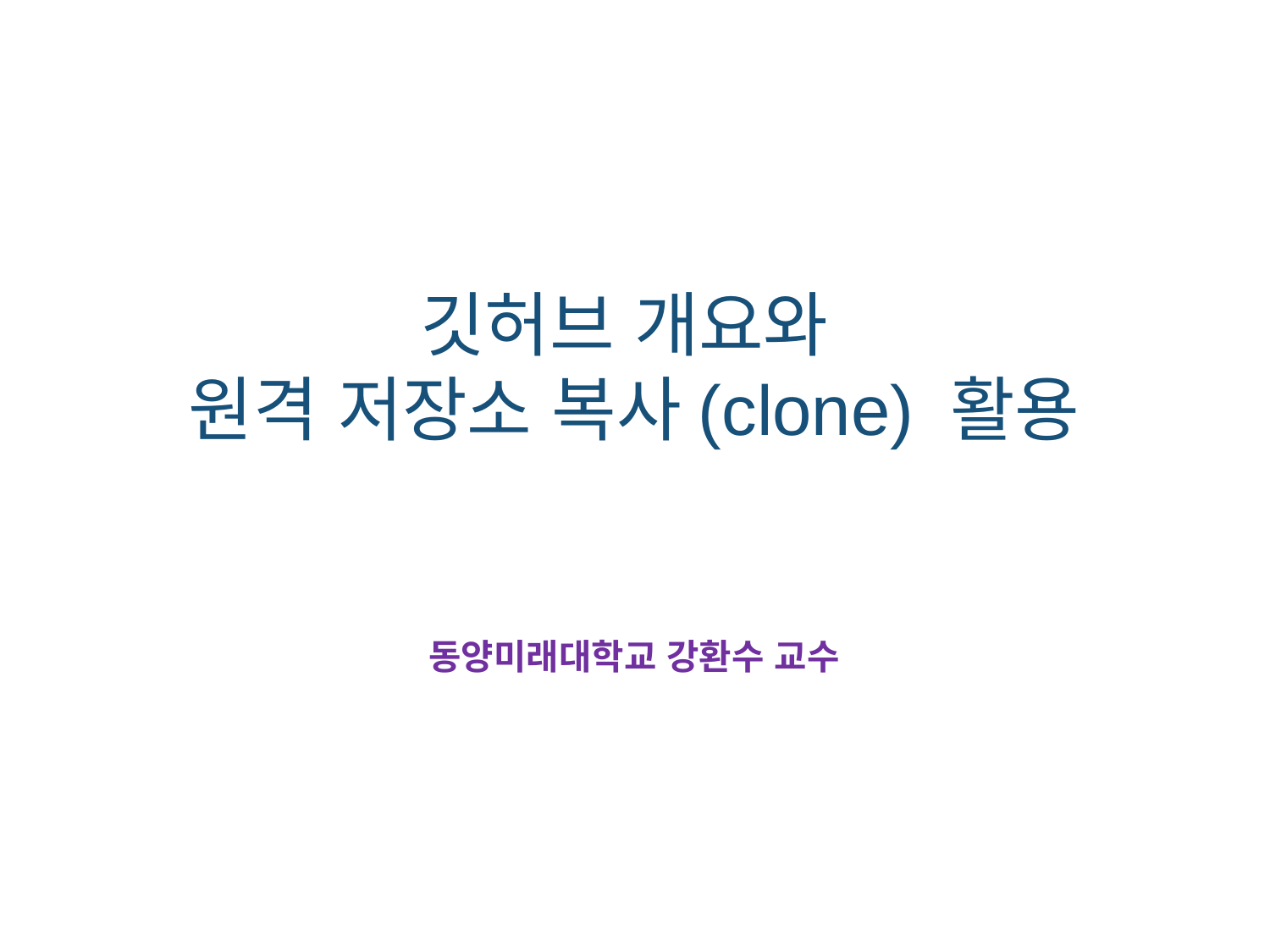

깃허브 개요와
원격 저장소 복사(clone) 활용
동양미래대학교 강환수 교수